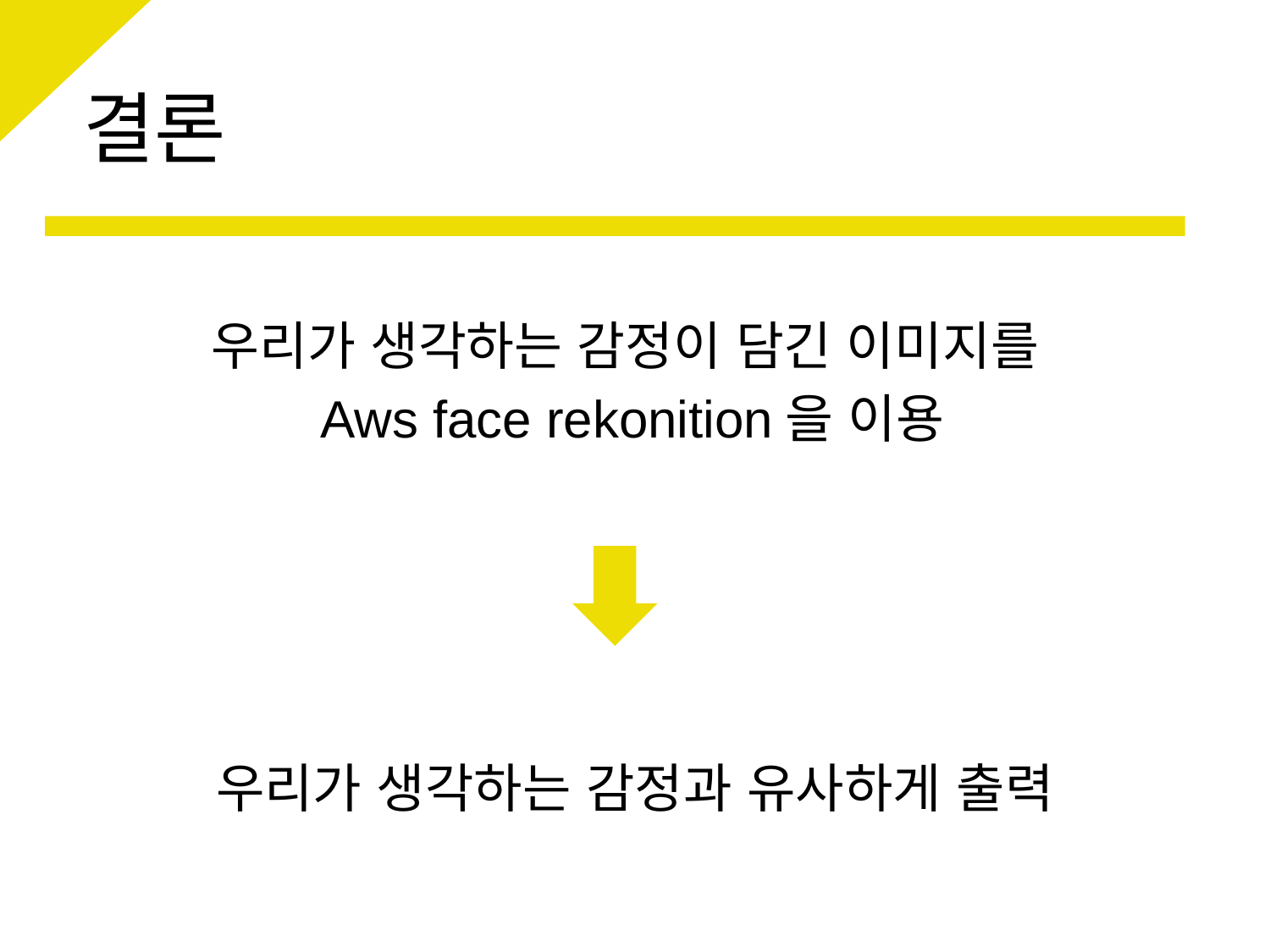

# 결론

우리가 생각하는 감정이 담긴 이미지를
Aws face rekonition을 이용

우리가 생각하는 감정과 유사하게 출력